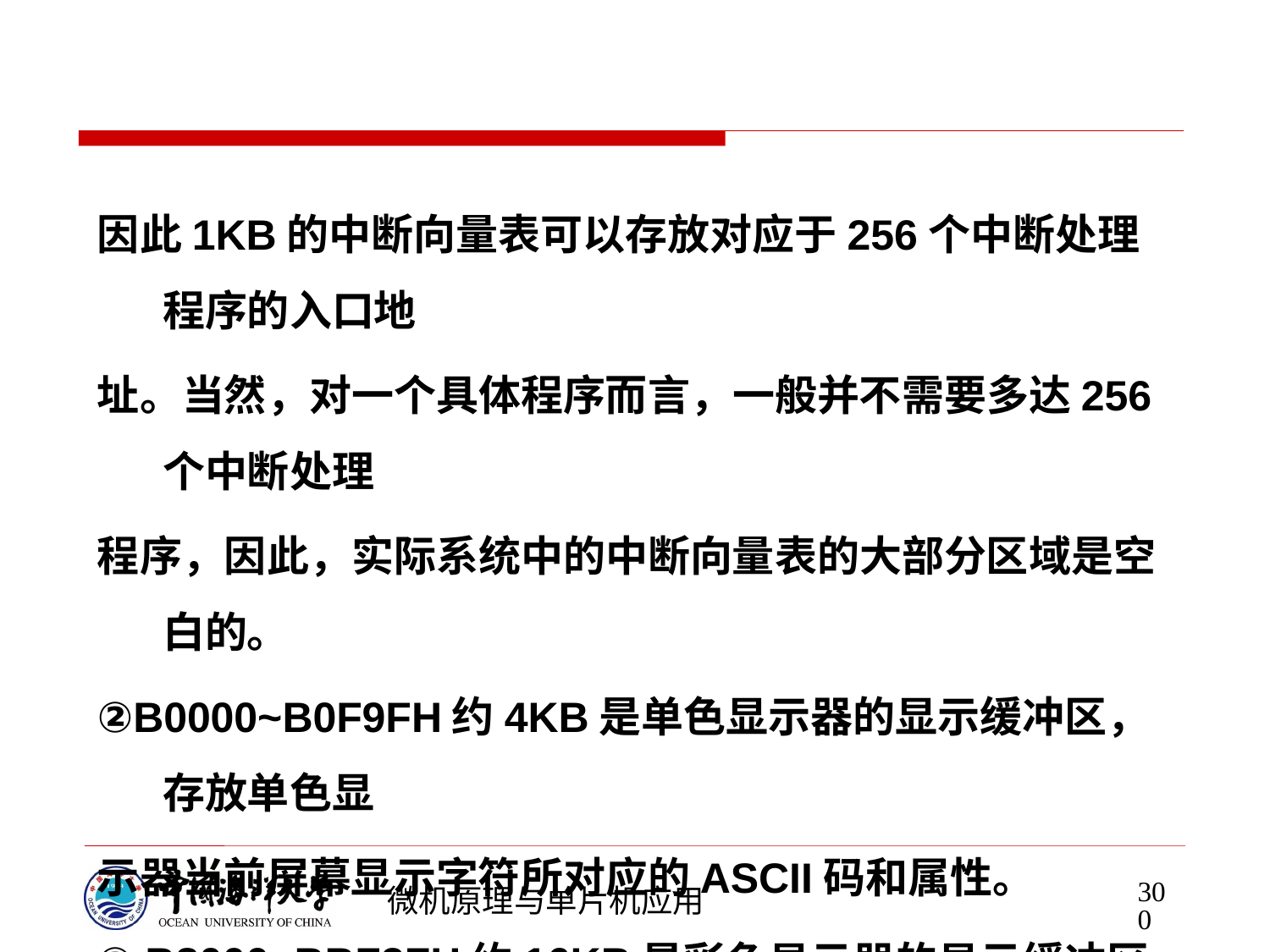

#
因此1KB的中断向量表可以存放对应于256个中断处理程序的入口地
址。当然，对一个具体程序而言，一般并不需要多达256个中断处理
程序，因此，实际系统中的中断向量表的大部分区域是空白的。
②B0000~B0F9FH约4KB是单色显示器的显示缓冲区，存放单色显
示器当前屏幕显示字符所对应的ASCII码和属性。
③ B8000~BBF3FH约16KB是彩色显示器的显示缓冲区，存放彩色
显示器当前屏幕象素所对应的代码。
④从FFFF0H开始到存储器底部FFFFFH共16个单元，一般用来存放
一条无条件转移指令，转到系统的初始化程序。这是因为系统加电或
复位时，会自动转到FFFF0H执行。
300